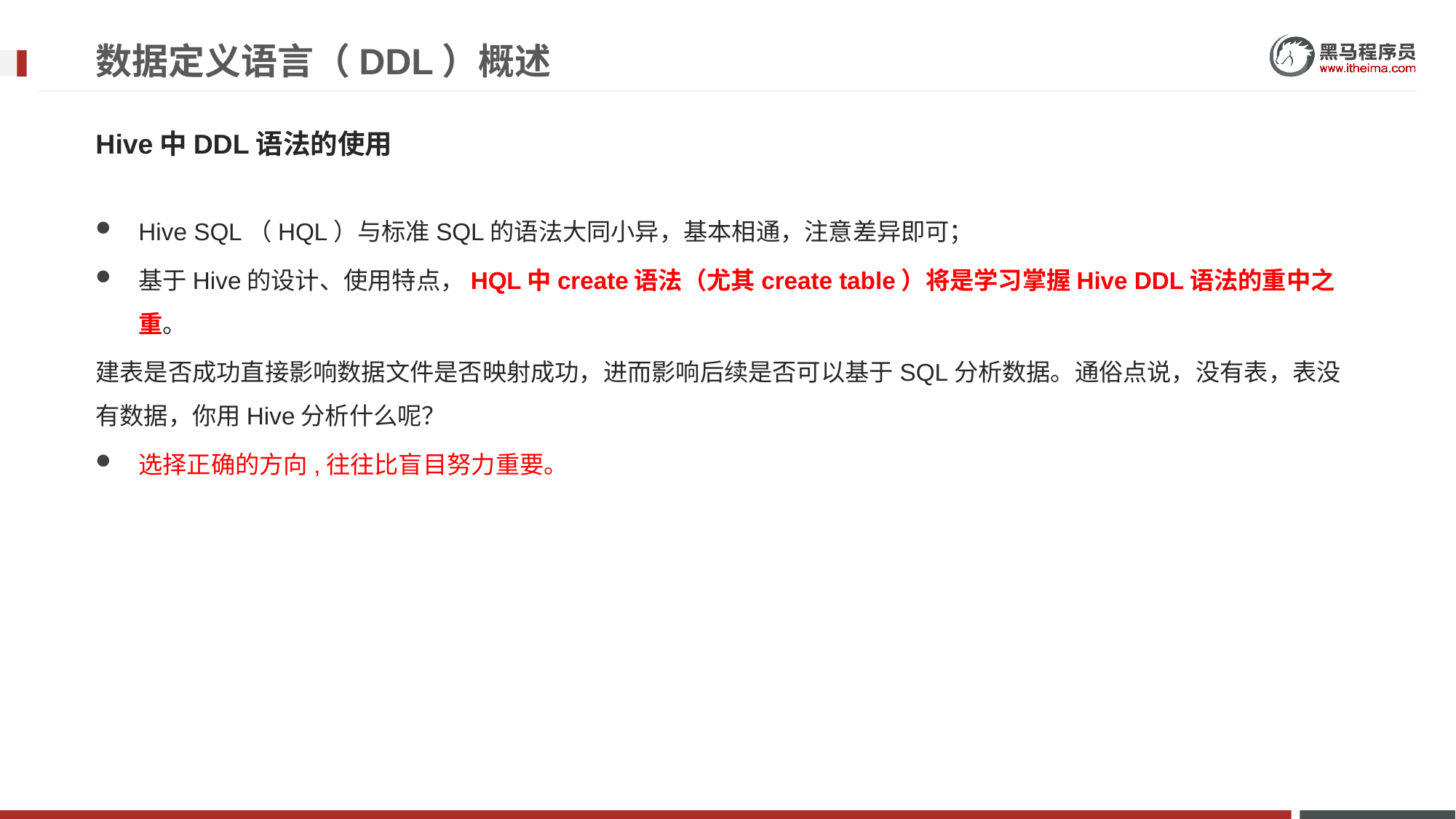

# 数据定义语言（DDL）概述
Hive中DDL语法的使用
Hive SQL（HQL）与标准SQL的语法大同小异，基本相通，注意差异即可；
基于Hive的设计、使用特点，HQL中create语法（尤其create table）将是学习掌握Hive DDL语法的重中之重。
建表是否成功直接影响数据文件是否映射成功，进而影响后续是否可以基于SQL分析数据。通俗点说，没有表，表没有数据，你用Hive分析什么呢？
选择正确的方向,往往比盲目努力重要。